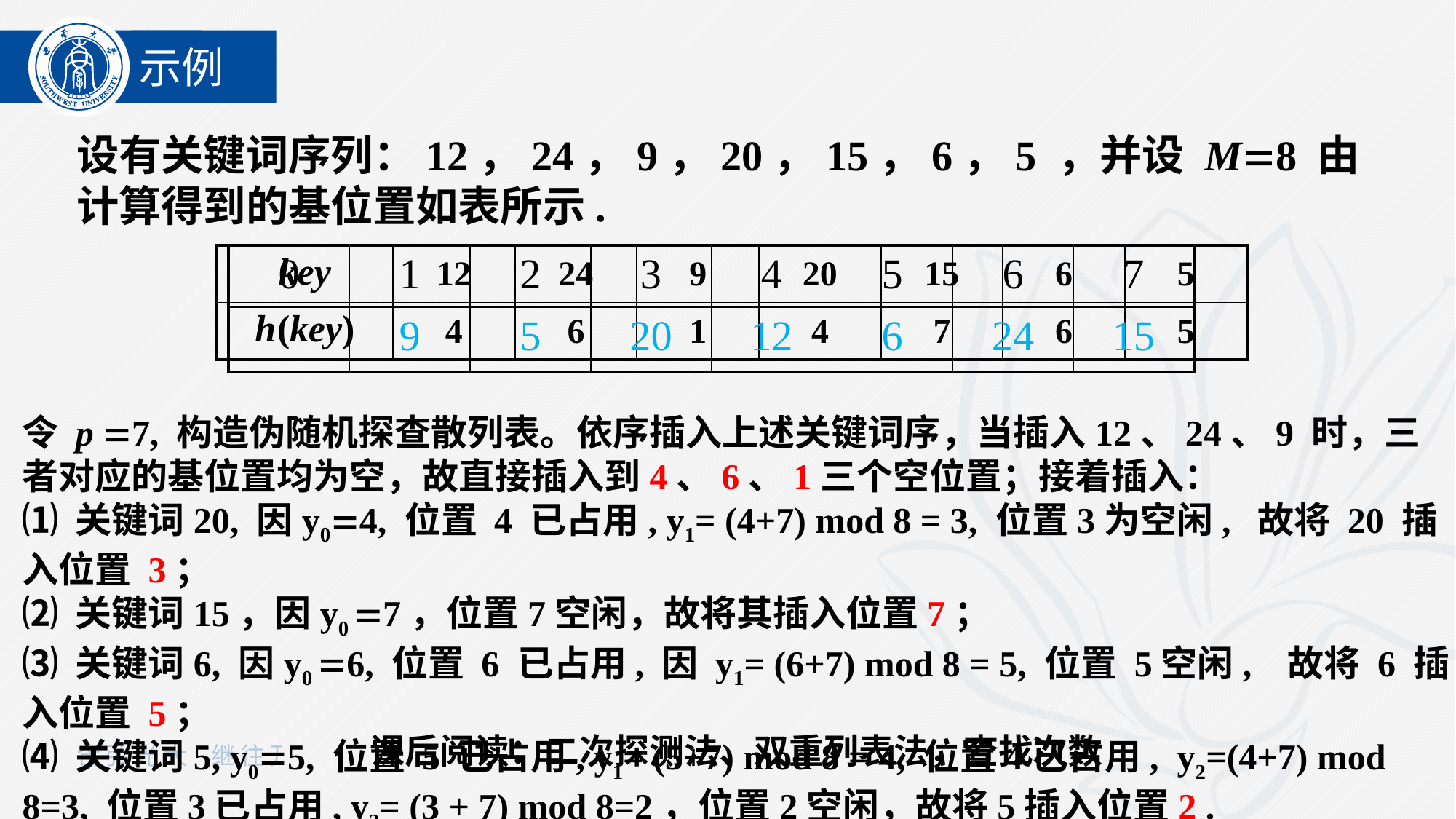

示例
设有关键词序列：12，24，9，20，15，6，5 ，并设 M=8 由计算得到的基位置如表所示.
| key | 12 | 24 | 9 | 20 | 15 | 6 | 5 |
| --- | --- | --- | --- | --- | --- | --- | --- |
| h (key) | 4 | 6 | 1 | 4 | 7 | 6 | 5 |
| 0 | 1 | 2 | 3 | 4 | 5 | 6 | 7 |
| --- | --- | --- | --- | --- | --- | --- | --- |
|  | 9 | 5 | 20 | 12 | 6 | 24 | 15 |
令 p =7, 构造伪随机探查散列表。依序插入上述关键词序，当插入12、24、9 时，三者对应的基位置均为空，故直接插入到4、6、1三个空位置；接着插入：
⑴ 关键词20, 因y0=4, 位置 4 已占用, y1= (4+7) mod 8 = 3, 位置3为空闲,  故将 20 插入位置 3；
⑵ 关键词15，因y0 =7，位置7空闲，故将其插入位置7；
⑶ 关键词6, 因y0 =6, 位置 6 已占用, 因 y1= (6+7) mod 8 = 5, 位置 5空闲,   故将 6 插入位置 5；
⑷ 关键词5, y0=5, 位置 5 已占用, y1= (5+7) mod 8 = 4, 位置4已占用,  y2=(4+7) mod 8=3, 位置3已占用, y3= (3 + 7) mod 8=2，位置2空闲，故将5插入位置2 .
课后阅读：二次探测法、双重列表法，查找次数